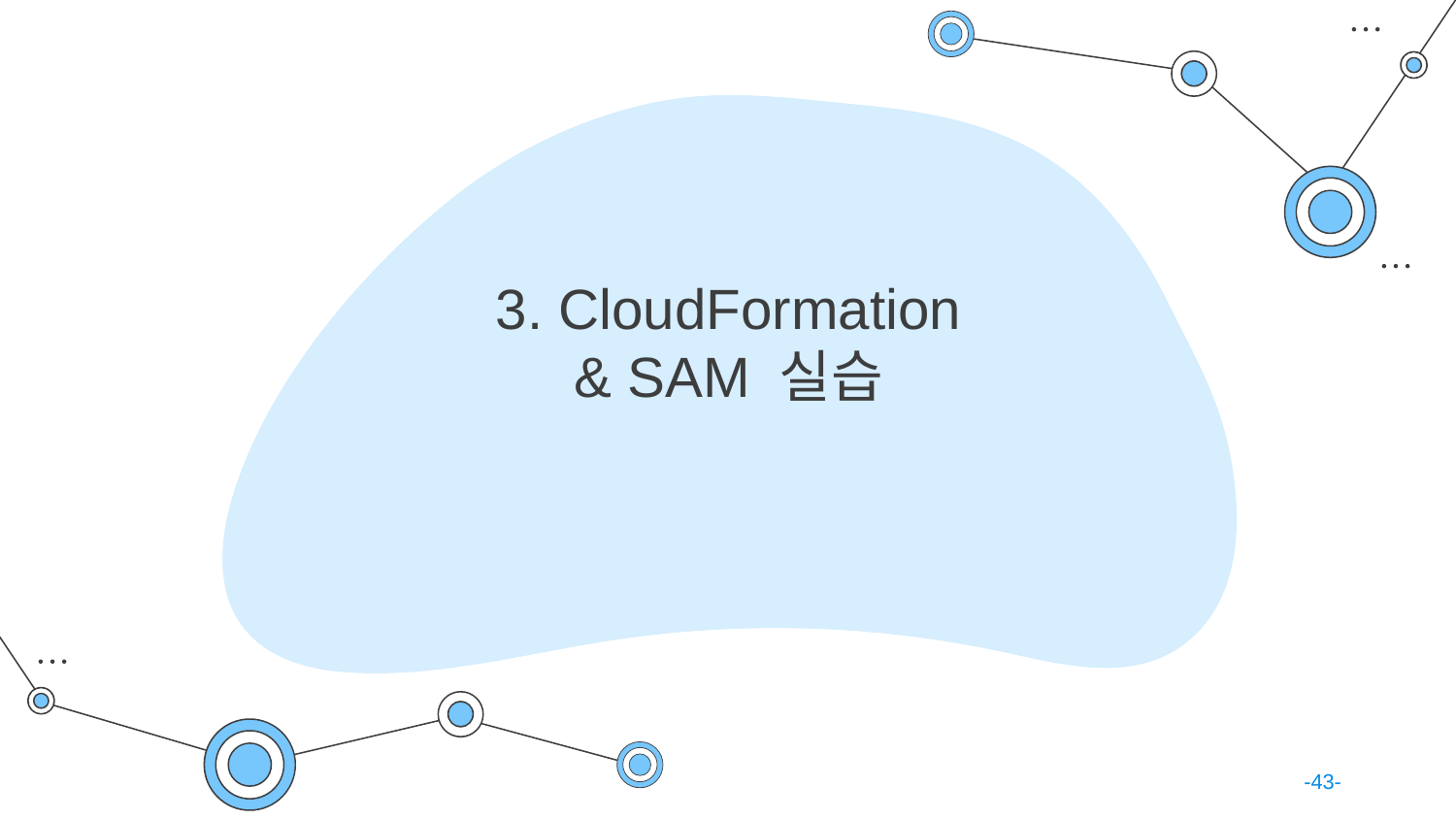

# 3. CloudFormation & SAM 실습
-43-